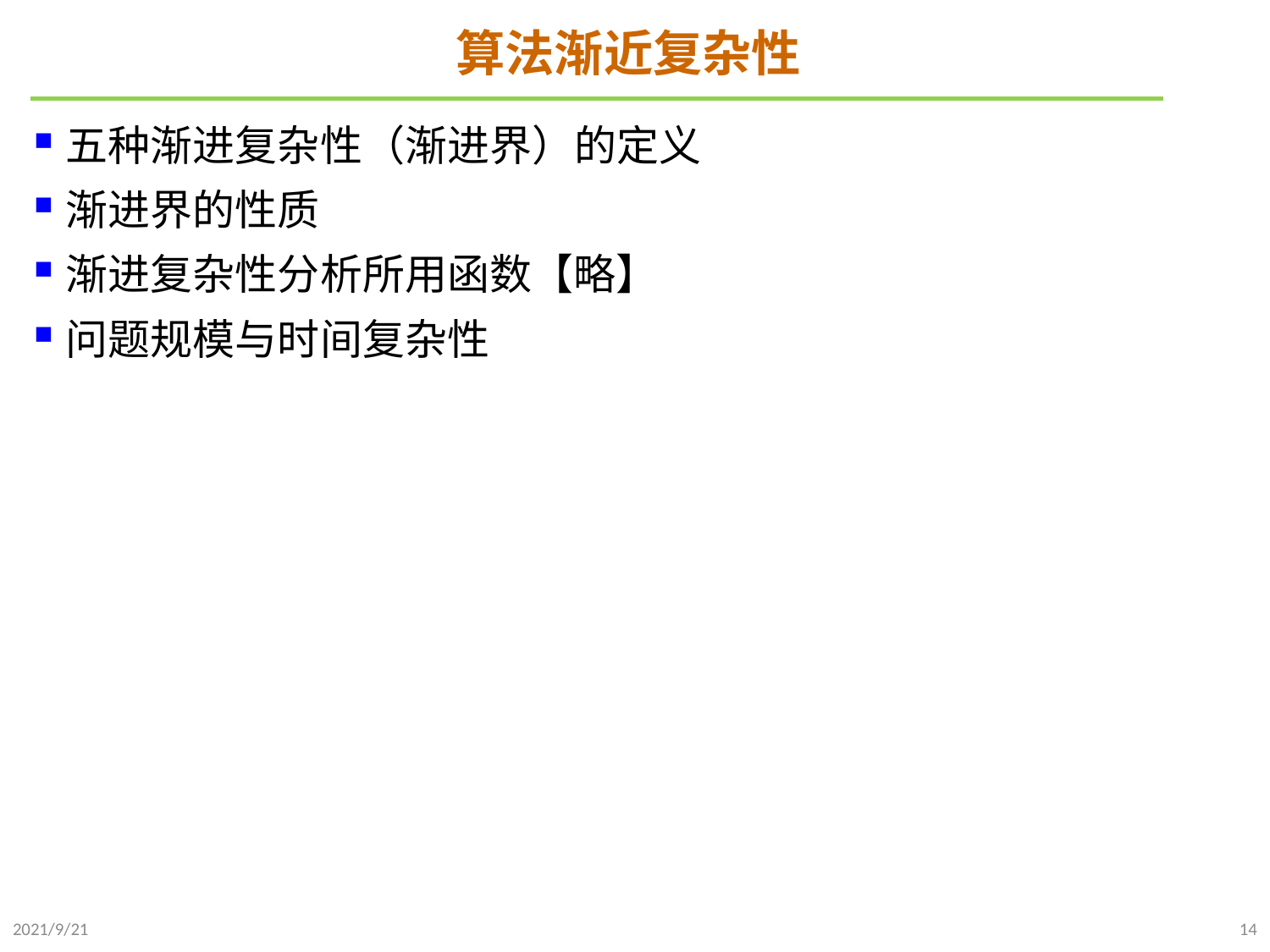

# 算法渐近复杂性
五种渐进复杂性（渐进界）的定义
渐进界的性质
渐进复杂性分析所用函数【略】
问题规模与时间复杂性

2021/9/21
14